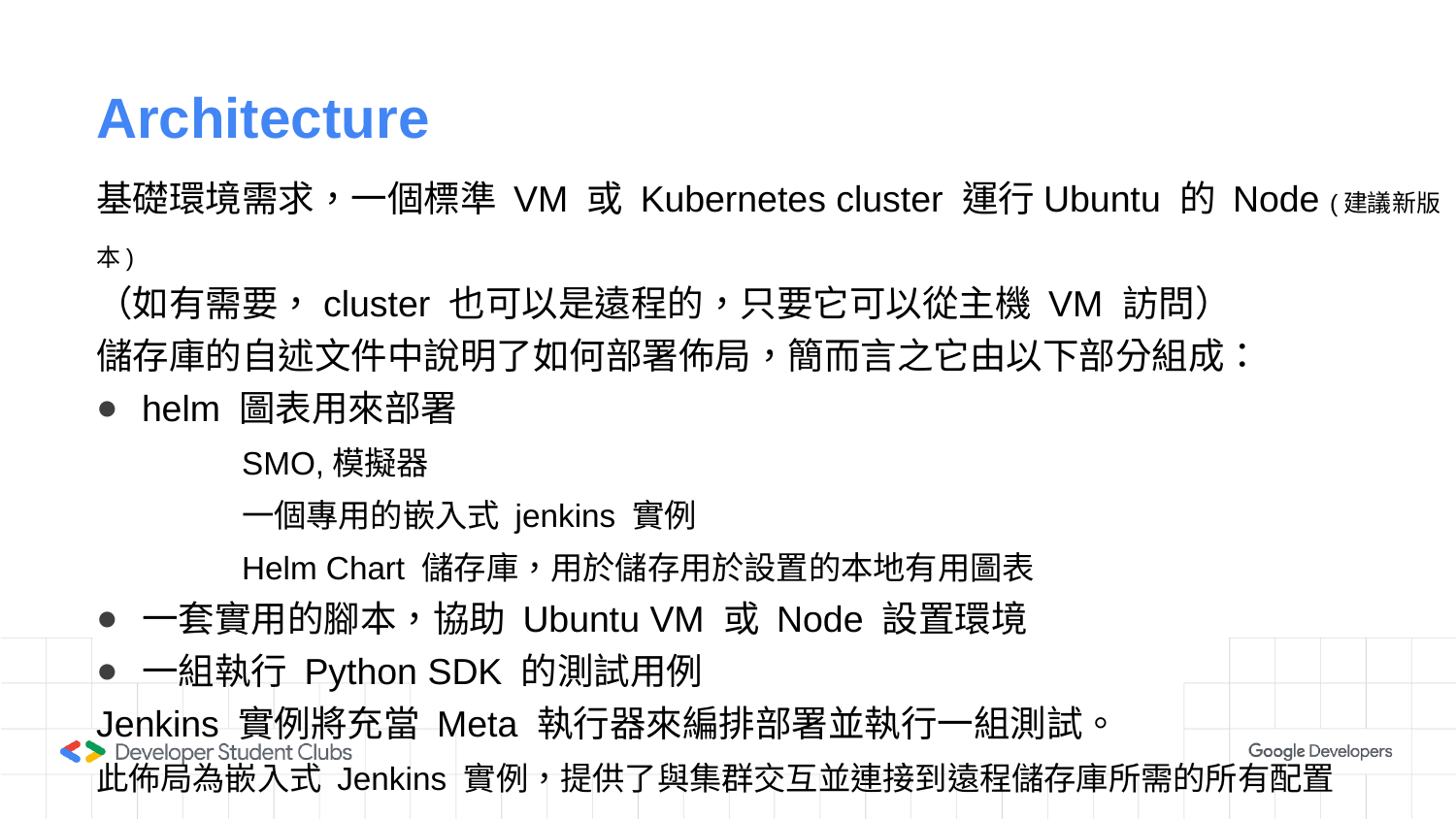

# Architecture
基礎環境需求，一個標準 VM 或 Kubernetes cluster 運行Ubuntu 的 Node (建議新版本)
（如有需要，cluster 也可以是遠程的，只要它可以從主機 VM 訪問）
儲存庫的自述文件中說明了如何部署佈局，簡而言之它由以下部分組成：
helm 圖表用來部署
	SMO,模擬器
	一個專用的嵌入式 jenkins 實例
	Helm Chart 儲存庫，用於儲存用於設置的本地有用圖表
一套實用的腳本，協助 Ubuntu VM 或 Node 設置環境
一組執行 Python SDK 的測試用例
Jenkins 實例將充當 Meta 執行器來編排部署並執行一組測試。
此佈局為嵌入式 Jenkins 實例，提供了與集群交互並連接到遠程儲存庫所需的所有配置